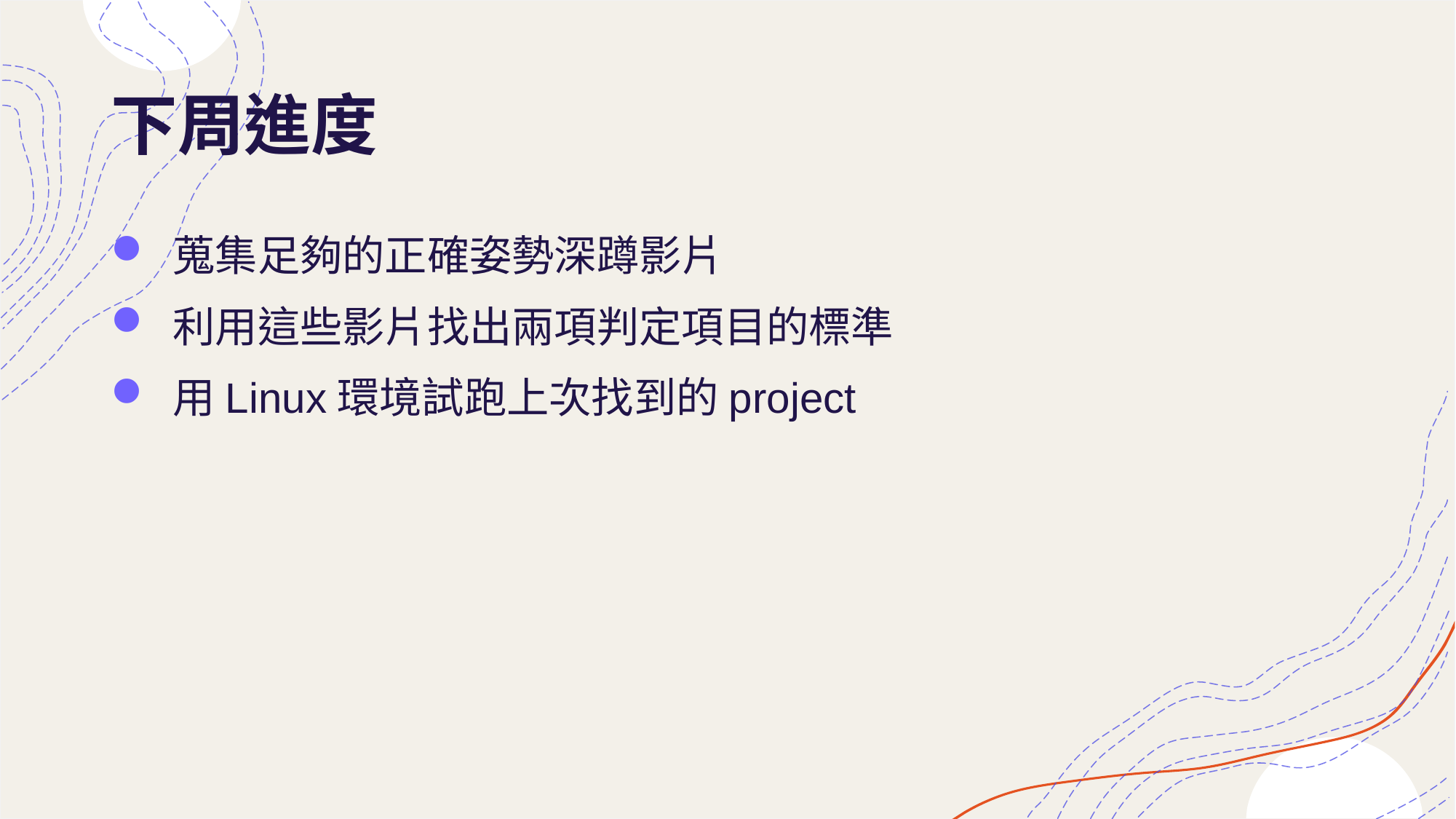

# 下周進度
 蒐集足夠的正確姿勢深蹲影片
 利用這些影片找出兩項判定項目的標準
 用Linux環境試跑上次找到的project